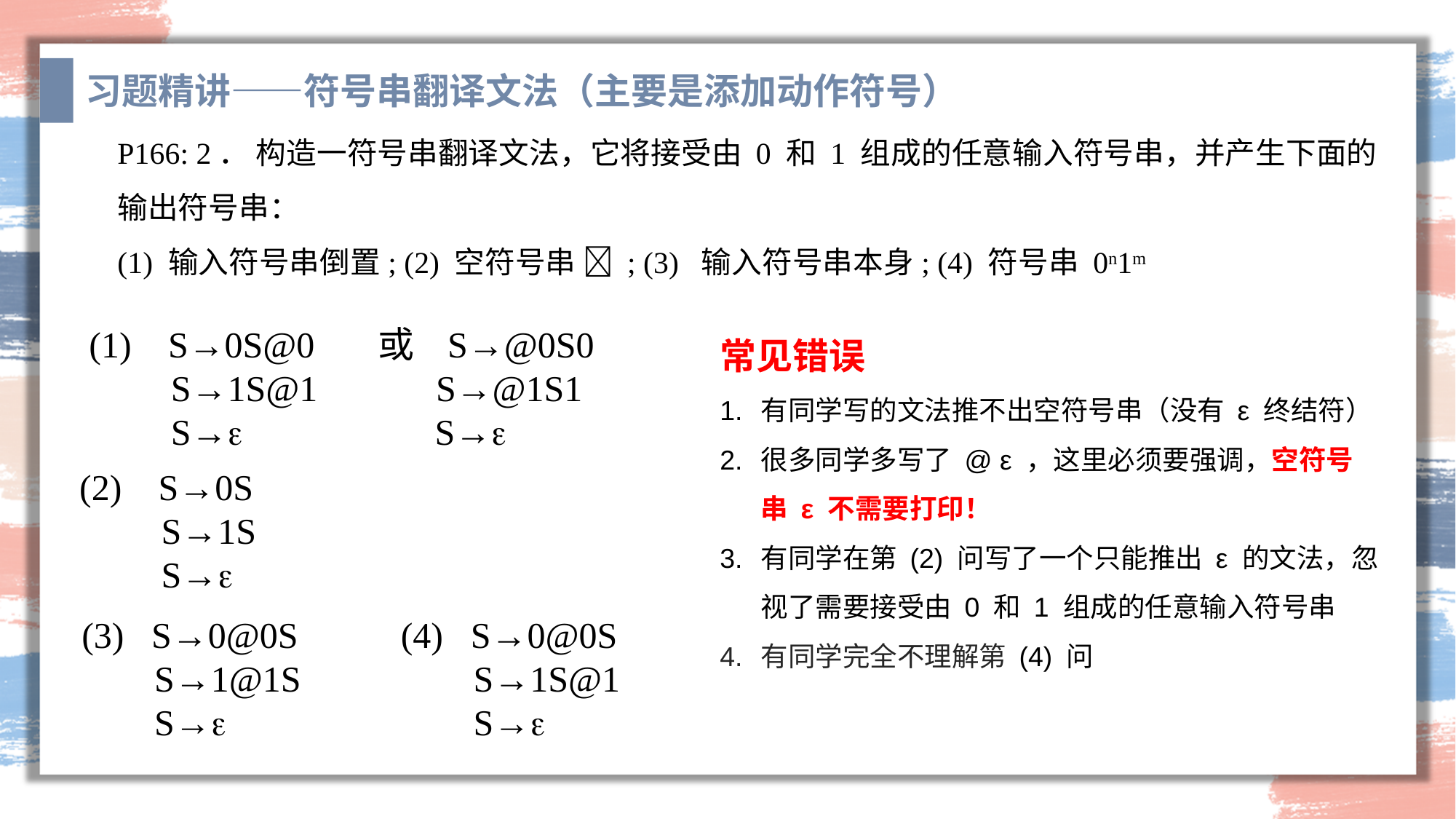

习题精讲——符号串翻译文法（主要是添加动作符号）
P166: 2． 构造一符号串翻译文法，它将接受由 0 和 1 组成的任意输入符号串，并产生下面的输出符号串：
(1) 输入符号串倒置; (2) 空符号串 ε ; (3)  输入符号串本身; (4) 符号串 0n1m

常见错误
有同学写的文法推不出空符号串（没有 ε 终结符）
很多同学多写了 @ ε ，这里必须要强调，空符号串 ε 不需要打印！
有同学在第 (2) 问写了一个只能推出 ε 的文法，忽视了需要接受由 0 和 1 组成的任意输入符号串
有同学完全不理解第 (4) 问

(1)    S→0S@0      或   S→@0S0
         S→1S@1             S→@1S1
         S→ε 	              S→ε
(2)    S→0S
         S→1S
         S→ε
(3)   S→0@0S
        S→1@1S
        S→ε
(4)   S→0@0S
        S→1S@1
        S→ε